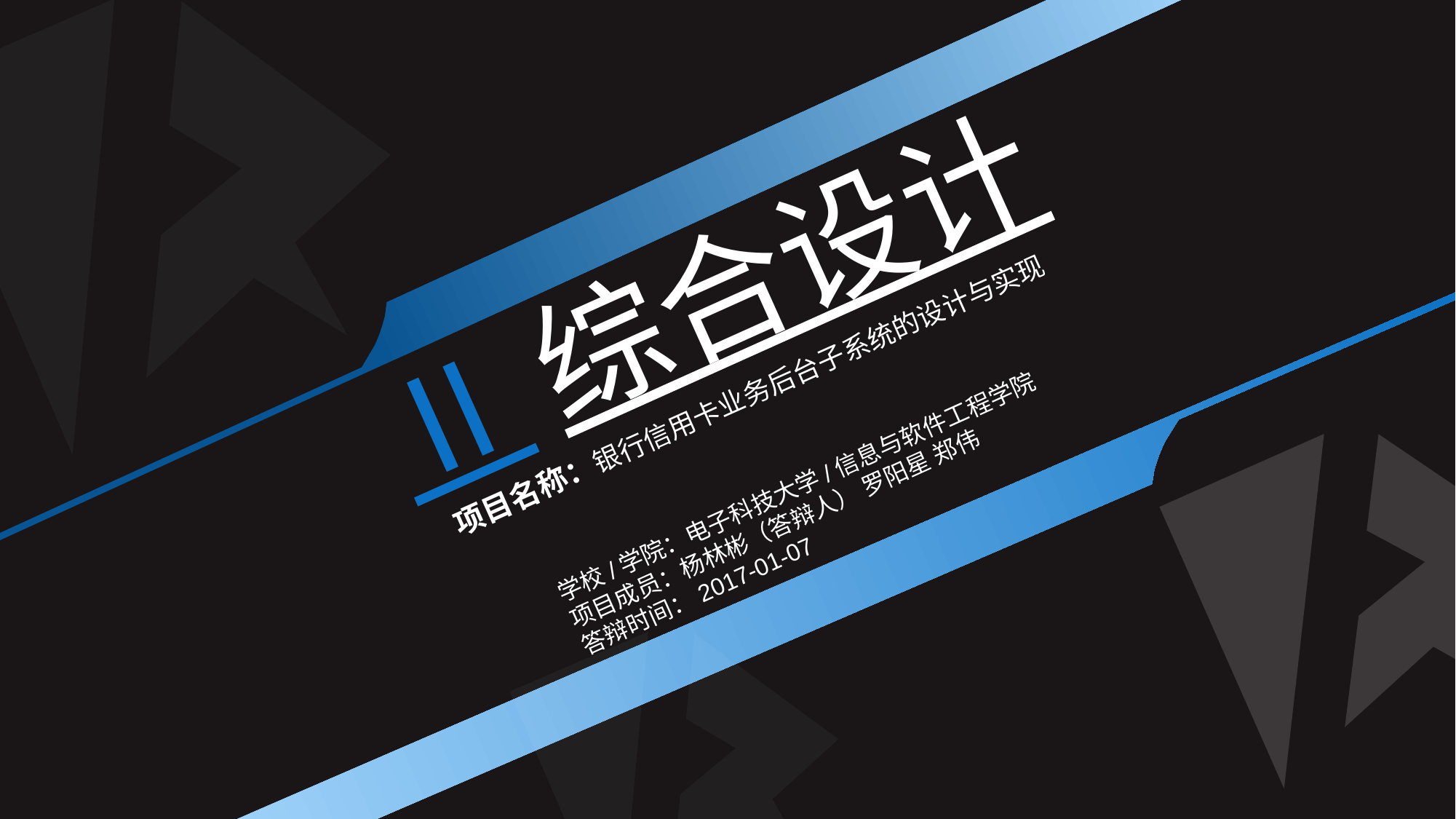

Ⅱ综合设计

项目名称：银行信用卡业务后台子系统的设计与实现

学校/学院：电子科技大学/信息与软件工程学院
项目成员：杨林彬（答辩人） 罗阳星 郑伟
答辩时间：2017-01-07